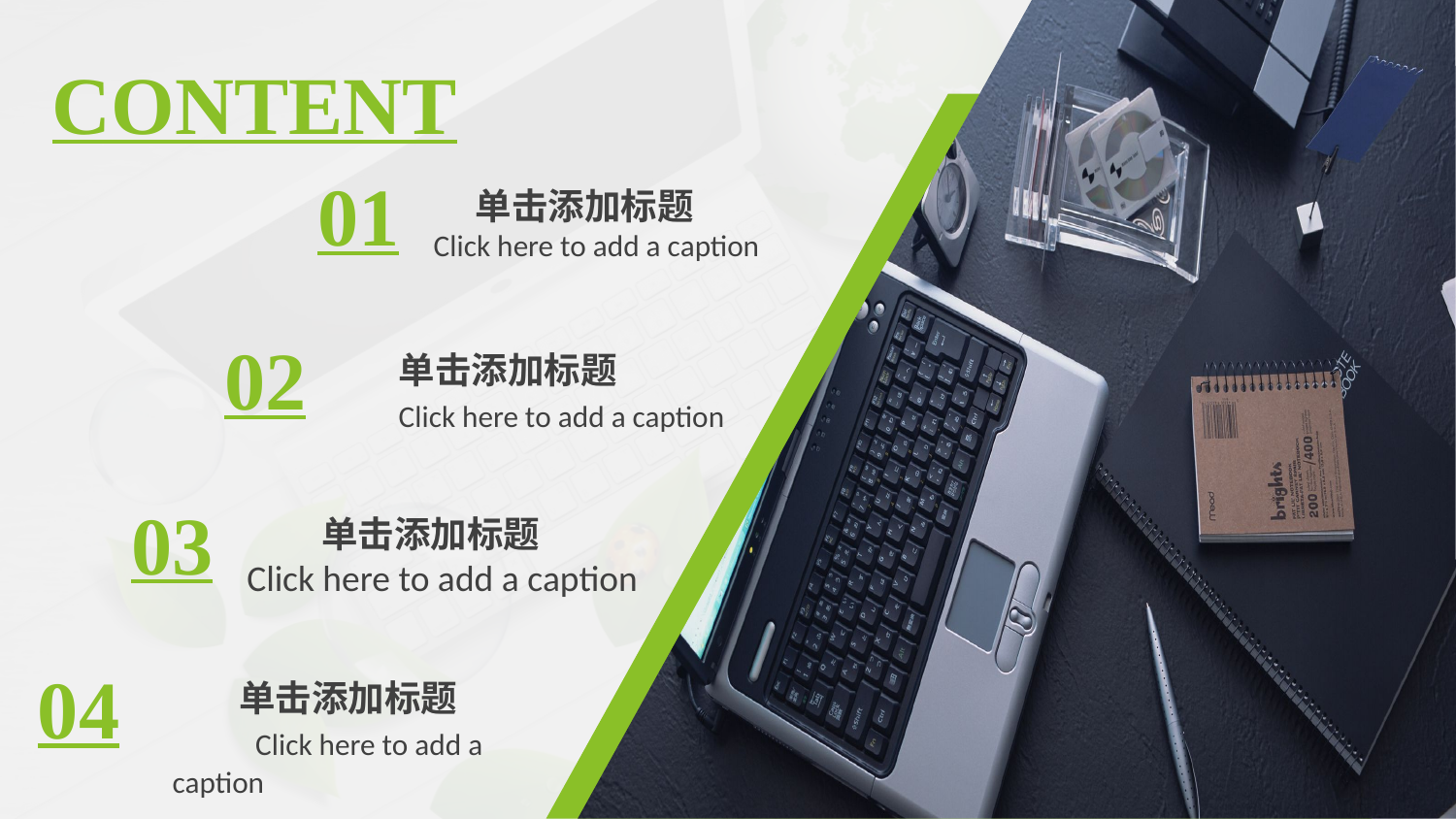

CONTENT

01
    单击添加标题             Click here to add a caption
02
      单击添加标题                       Click here to add a caption
03
        单击添加标题             Click here to add a caption
04
       单击添加标题                   Click here to add a caption